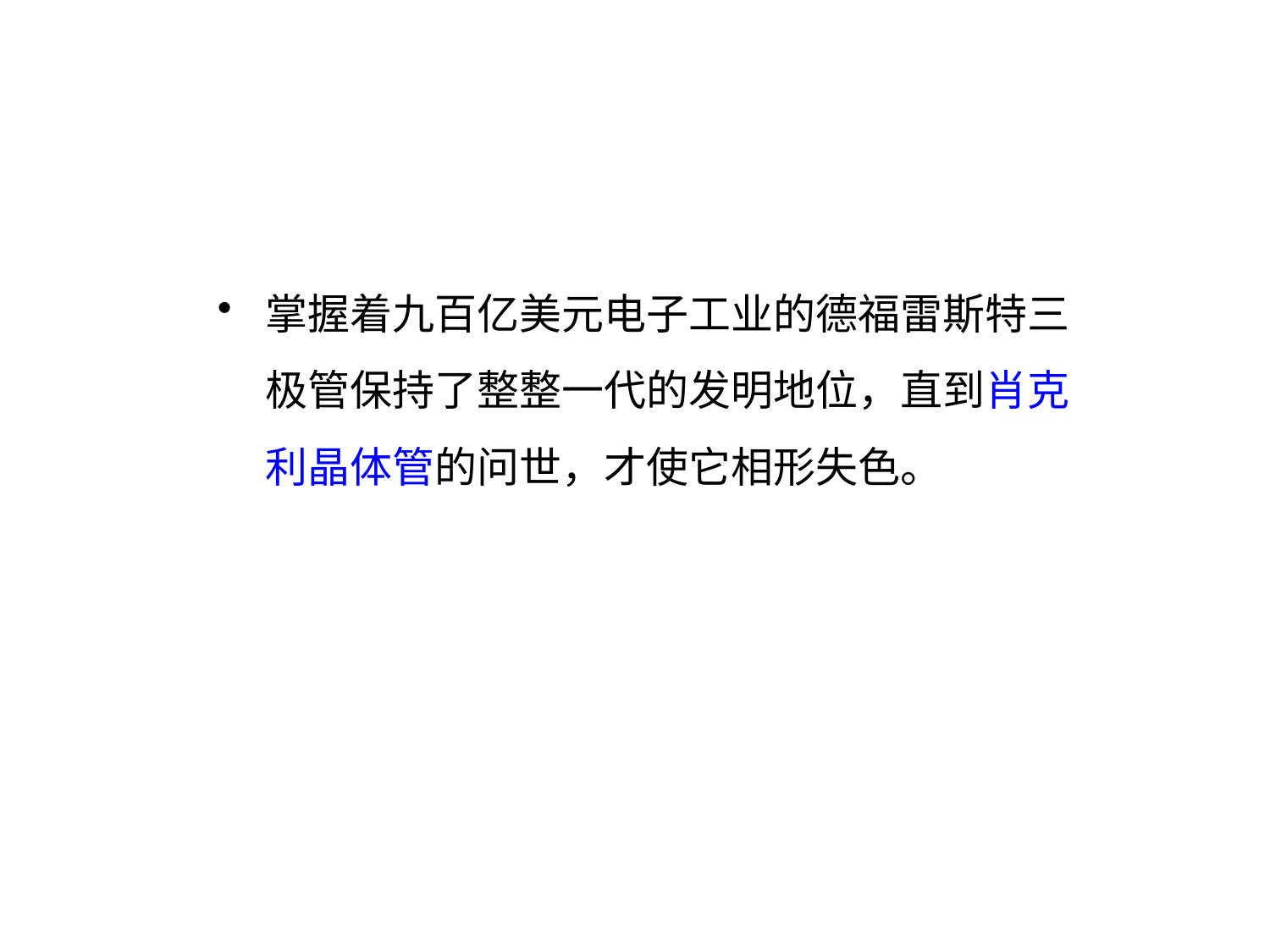

掌握着九百亿美元电子工业的德福雷斯特三极管保持了整整一代的发明地位，直到肖克利晶体管的问世，才使它相形失色。